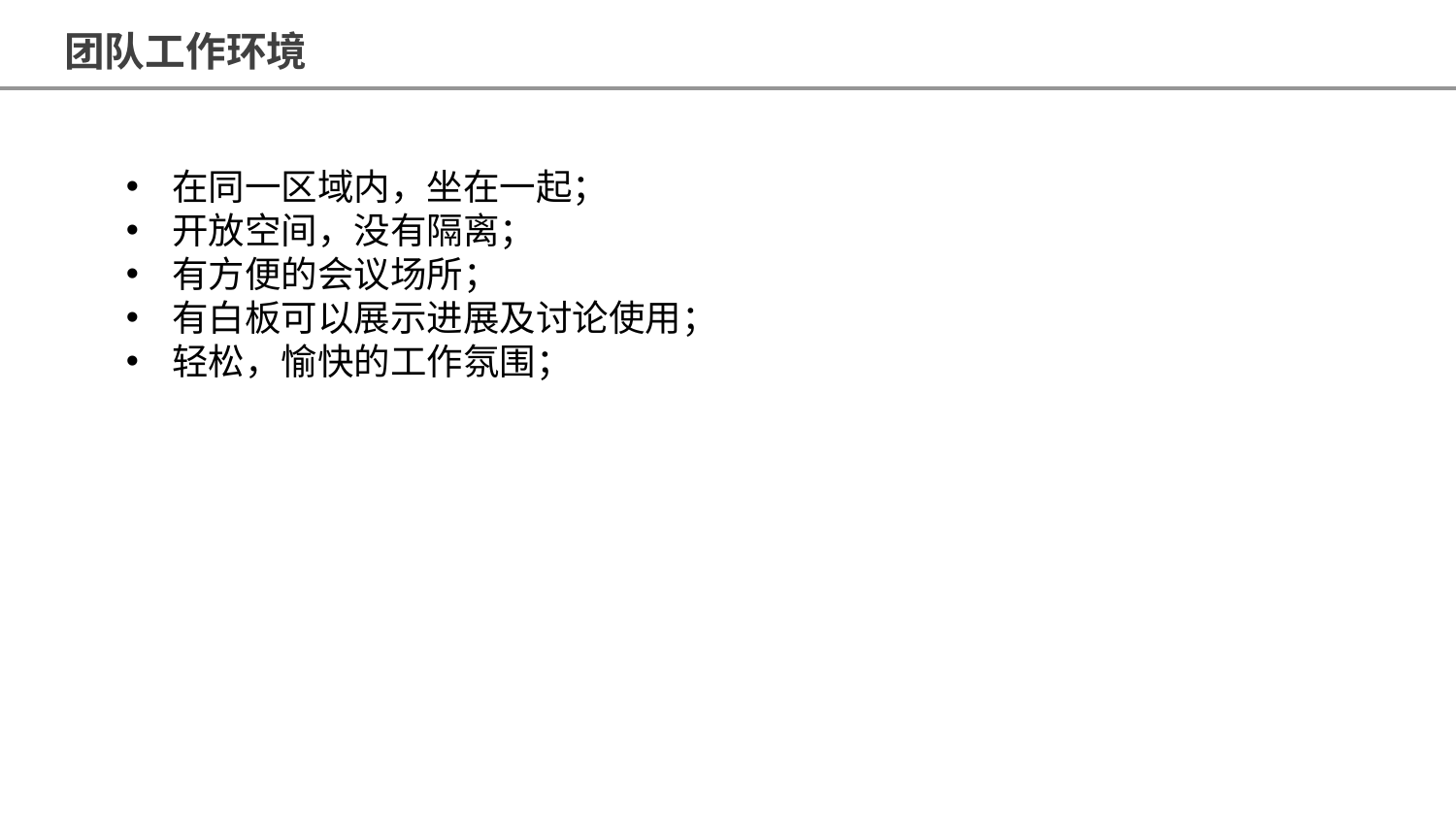

团队工作环境
在同一区域内，坐在一起；
开放空间，没有隔离；
有方便的会议场所；
有白板可以展示进展及讨论使用；
轻松，愉快的工作氛围；